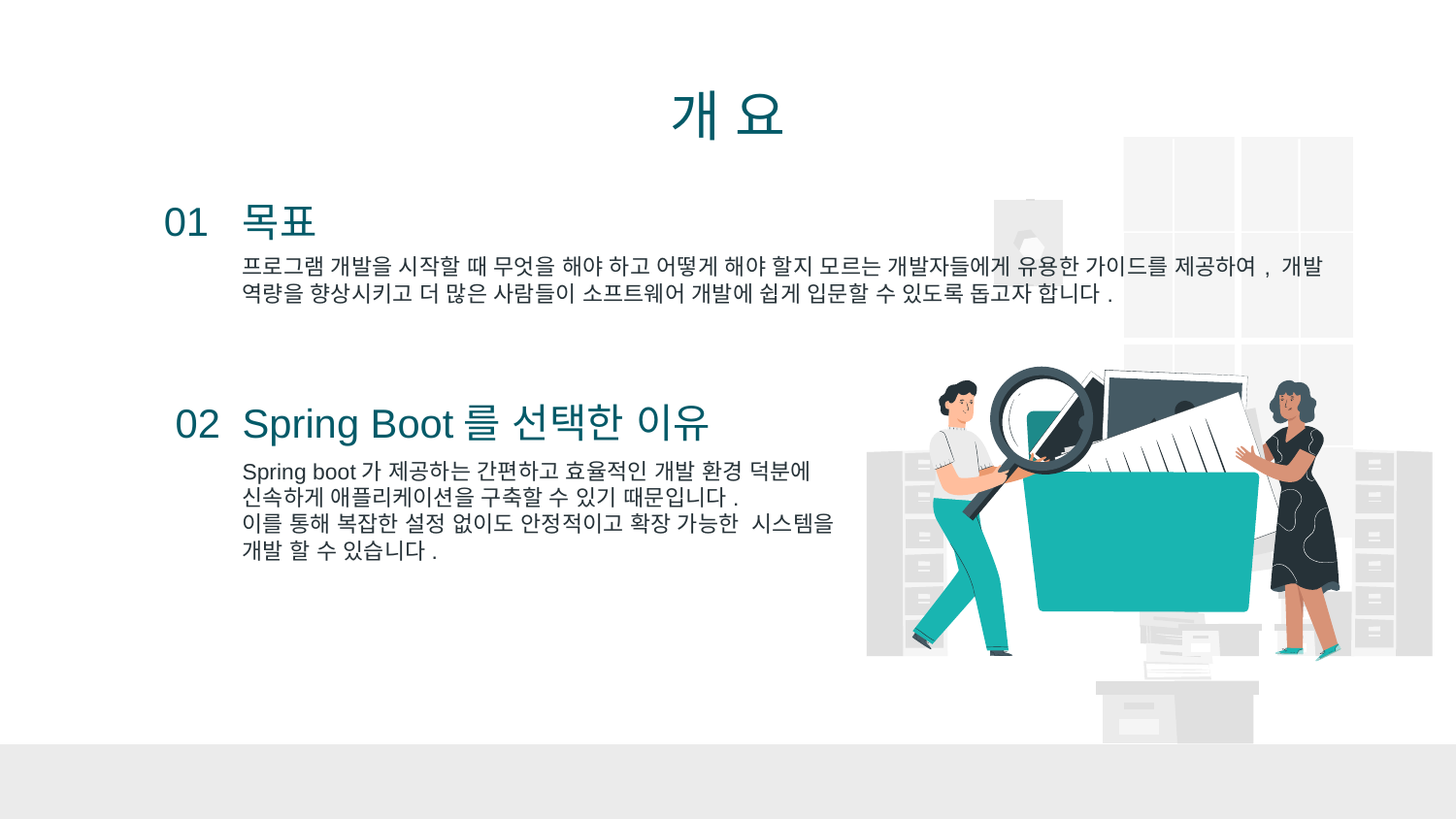

개 요
# 01
목표
프로그램 개발을 시작할 때 무엇을 해야 하고 어떻게 해야 할지 모르는 개발자들에게 유용한 가이드를 제공하여, 개발 역량을 향상시키고 더 많은 사람들이 소프트웨어 개발에 쉽게 입문할 수 있도록 돕고자 합니다.

02
Spring Boot를 선택한 이유
Spring boot가 제공하는 간편하고 효율적인 개발 환경 덕분에 신속하게 애플리케이션을 구축할 수 있기 때문입니다.
이를 통해 복잡한 설정 없이도 안정적이고 확장 가능한  시스템을 개발 할 수 있습니다.